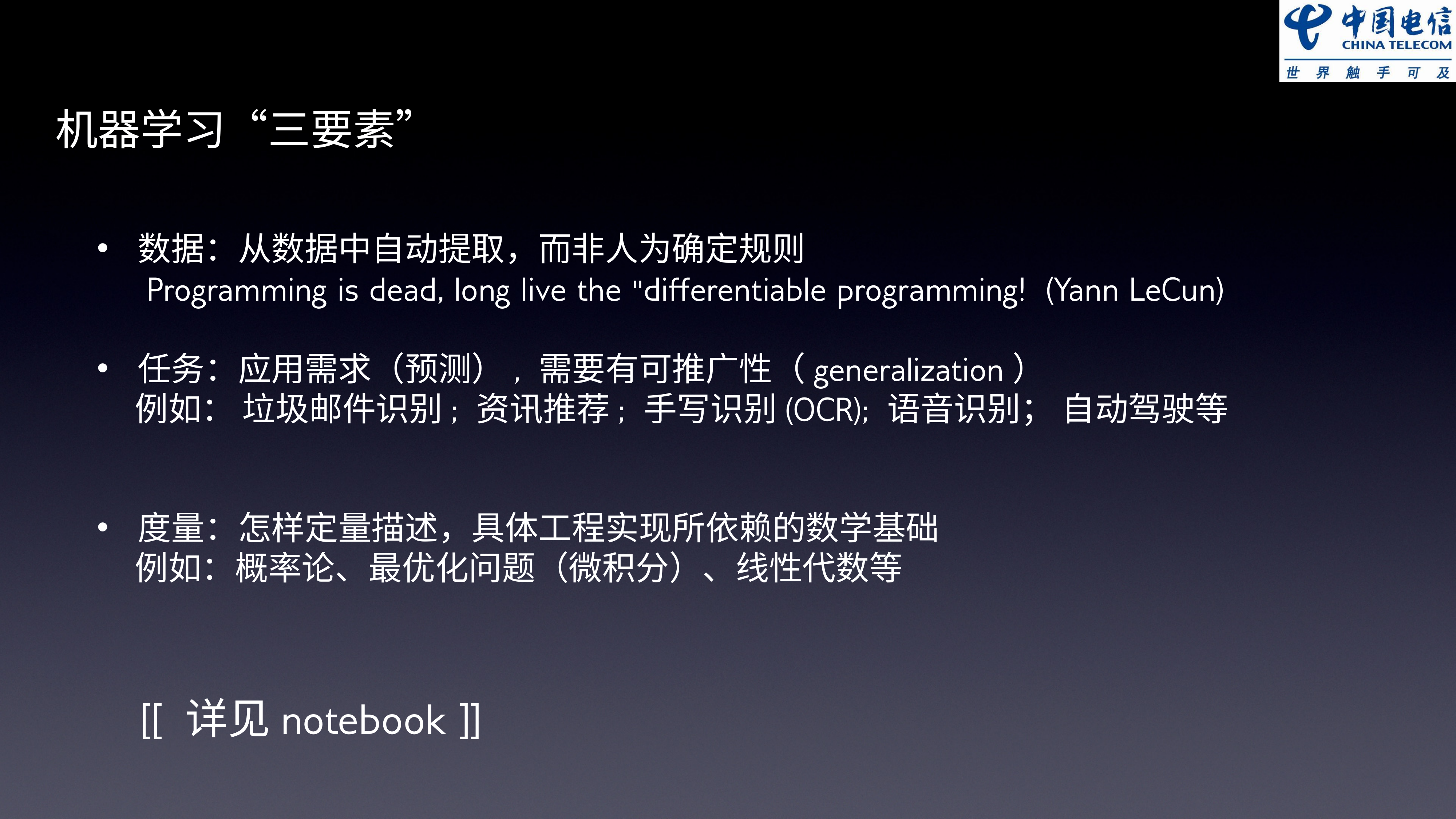

机器学习“三要素”
数据：从数据中自动提取，而非人为确定规则
     Programming is dead, long live the "differentiable programming!  (Yann LeCun)
任务：应用需求（预测）, 需要有可推广性（generalization）
    例如： 垃圾邮件识别; 资讯推荐; 手写识别(OCR); 语音识别； 自动驾驶等
度量：怎样定量描述，具体工程实现所依赖的数学基础
    例如：概率论、最优化问题（微积分）、线性代数等
[[ 详见notebook ]]